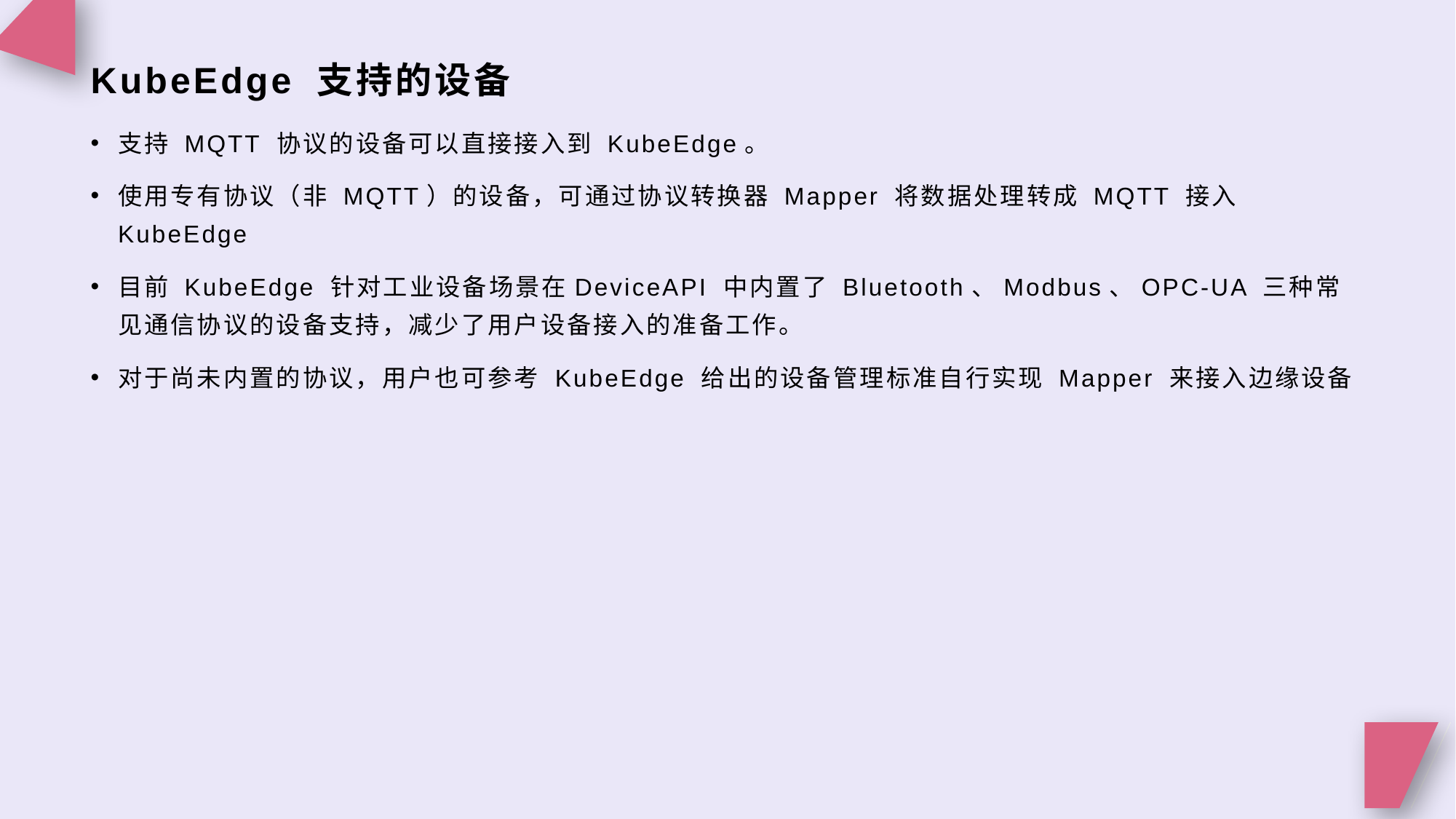

# KubeEdge 支持的设备
支持 MQTT 协议的设备可以直接接入到 KubeEdge。
使用专有协议（非 MQTT）的设备，可通过协议转换器 Mapper 将数据处理转成 MQTT 接入 KubeEdge
目前 KubeEdge 针对工业设备场景在DeviceAPI 中内置了 Bluetooth、Modbus、OPC-UA 三种常见通信协议的设备支持，减少了用户设备接入的准备工作。
对于尚未内置的协议，用户也可参考 KubeEdge 给出的设备管理标准自行实现 Mapper 来接入边缘设备